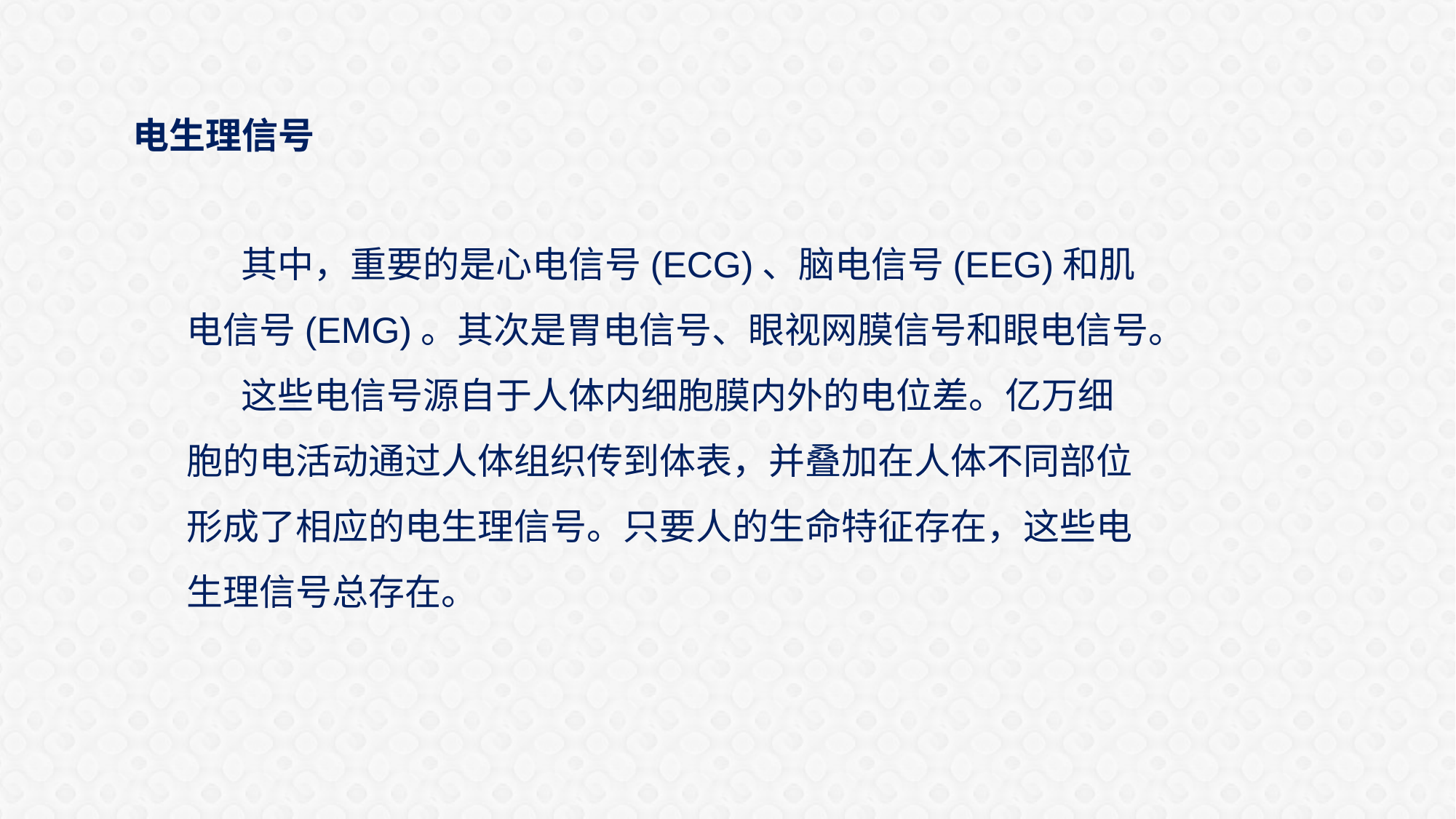

# 电生理信号
其中，重要的是心电信号(ECG)、脑电信号(EEG)和肌电信号(EMG)。其次是胃电信号、眼视网膜信号和眼电信号。
这些电信号源自于人体内细胞膜内外的电位差。亿万细胞的电活动通过人体组织传到体表，并叠加在人体不同部位 形成了相应的电生理信号。只要人的生命特征存在，这些电 生理信号总存在。